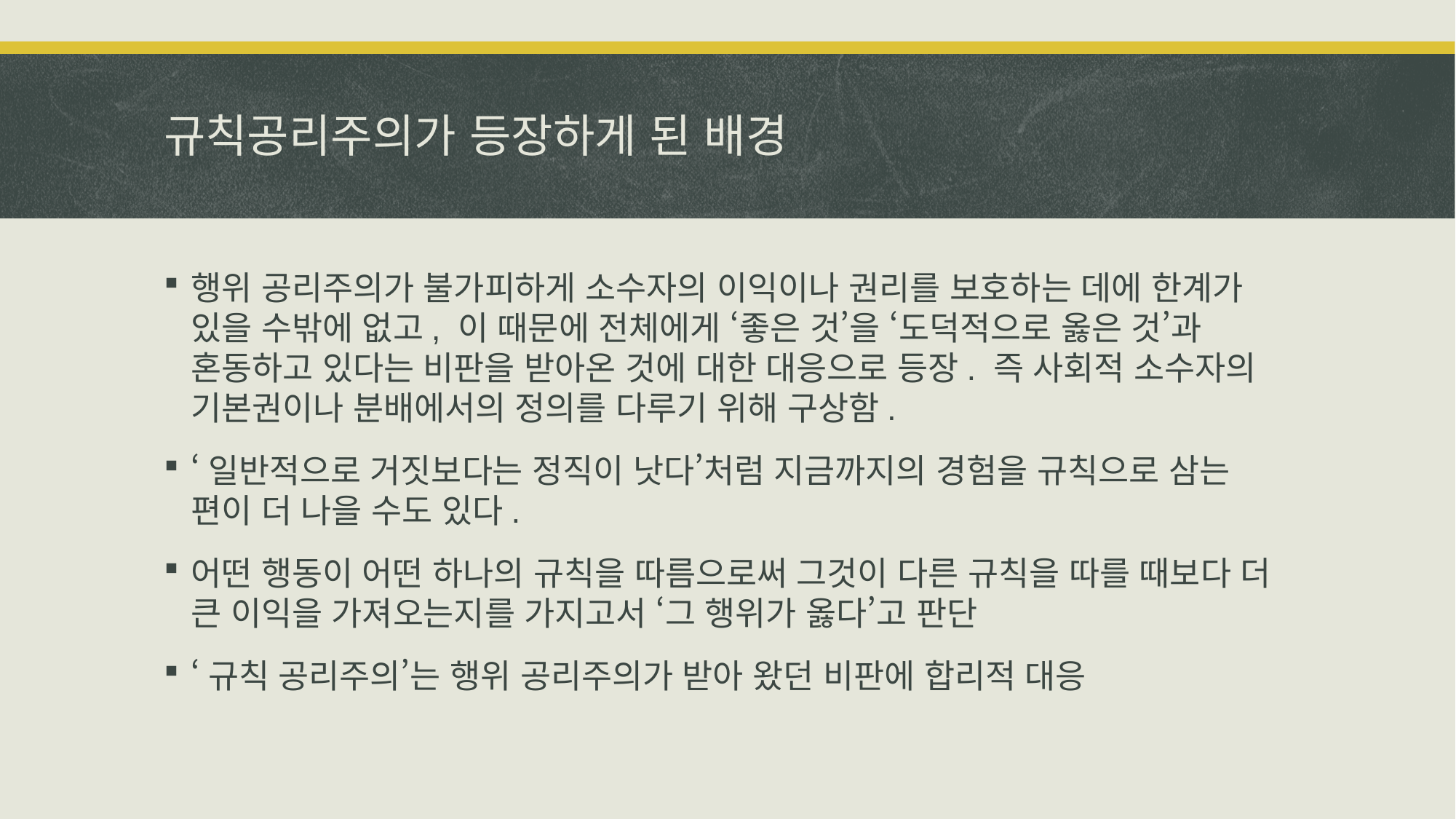

# 규칙공리주의가 등장하게 된 배경
행위 공리주의가 불가피하게 소수자의 이익이나 권리를 보호하는 데에 한계가 있을 수밖에 없고, 이 때문에 전체에게 ‘좋은 것’을 ‘도덕적으로 옳은 것’과 혼동하고 있다는 비판을 받아온 것에 대한 대응으로 등장. 즉 사회적 소수자의 기본권이나 분배에서의 정의를 다루기 위해 구상함.
‘일반적으로 거짓보다는 정직이 낫다’처럼 지금까지의 경험을 규칙으로 삼는 편이 더 나을 수도 있다.
어떤 행동이 어떤 하나의 규칙을 따름으로써 그것이 다른 규칙을 따를 때보다 더 큰 이익을 가져오는지를 가지고서 ‘그 행위가 옳다’고 판단
‘규칙 공리주의’는 행위 공리주의가 받아 왔던 비판에 합리적 대응